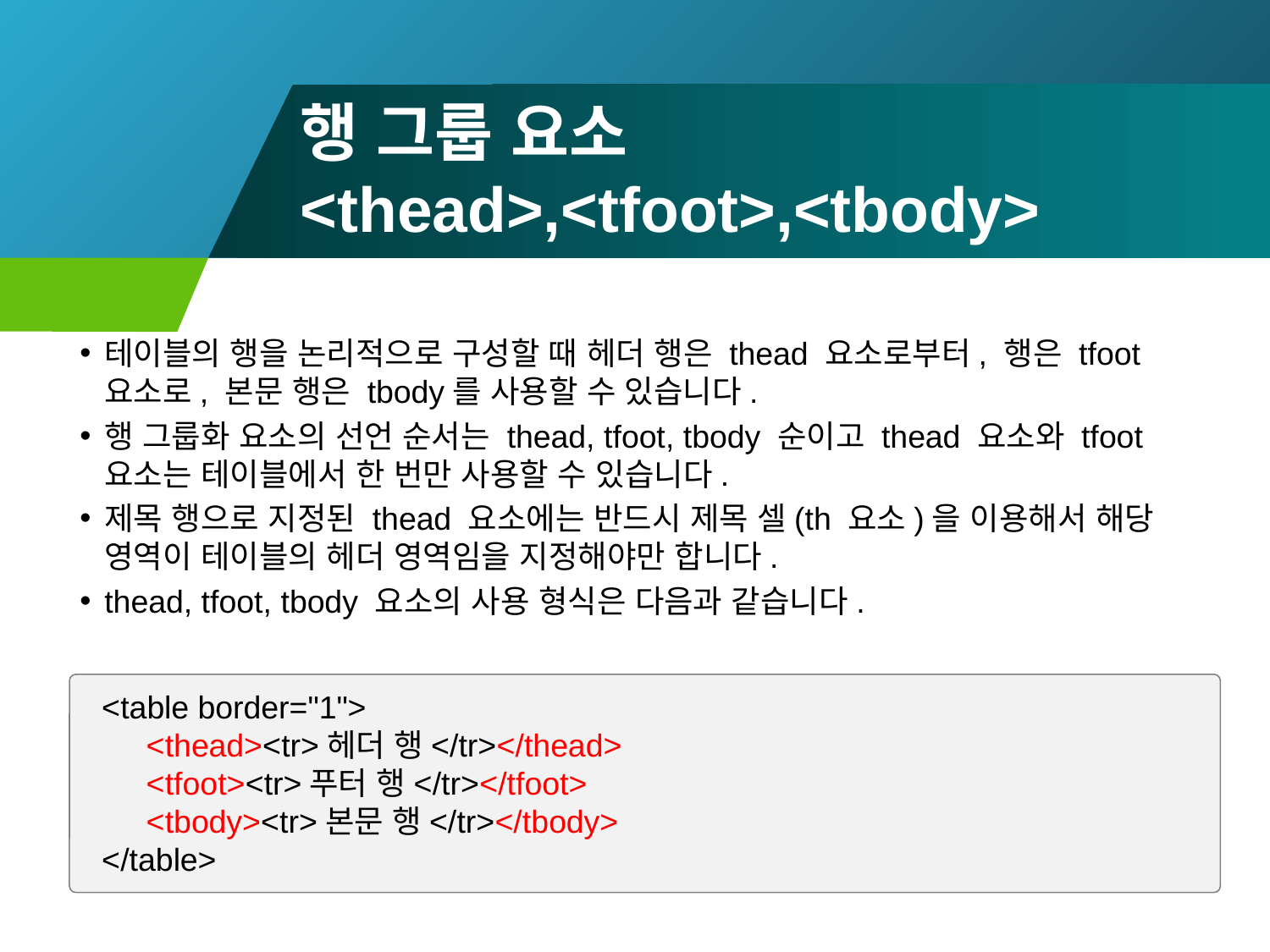

# 행 그룹 요소 <thead>,<tfoot>,<tbody>

테이블의 행을 논리적으로 구성할 때 헤더 행은 thead 요소로부터, 행은 tfoot 요소로, 본문 행은 tbody를 사용할 수 있습니다.
행 그룹화 요소의 선언 순서는 thead, tfoot, tbody 순이고 thead 요소와 tfoot 요소는 테이블에서 한 번만 사용할 수 있습니다.
제목 행으로 지정된 thead 요소에는 반드시 제목 셀(th 요소)을 이용해서 해당 영역이 테이블의 헤더 영역임을 지정해야만 합니다.
thead, tfoot, tbody 요소의 사용 형식은 다음과 같습니다.

<table border="1">
     <thead><tr>헤더 행</tr></thead>
     <tfoot><tr>푸터 행</tr></tfoot>
     <tbody><tr>본문 행</tr></tbody>
</table>